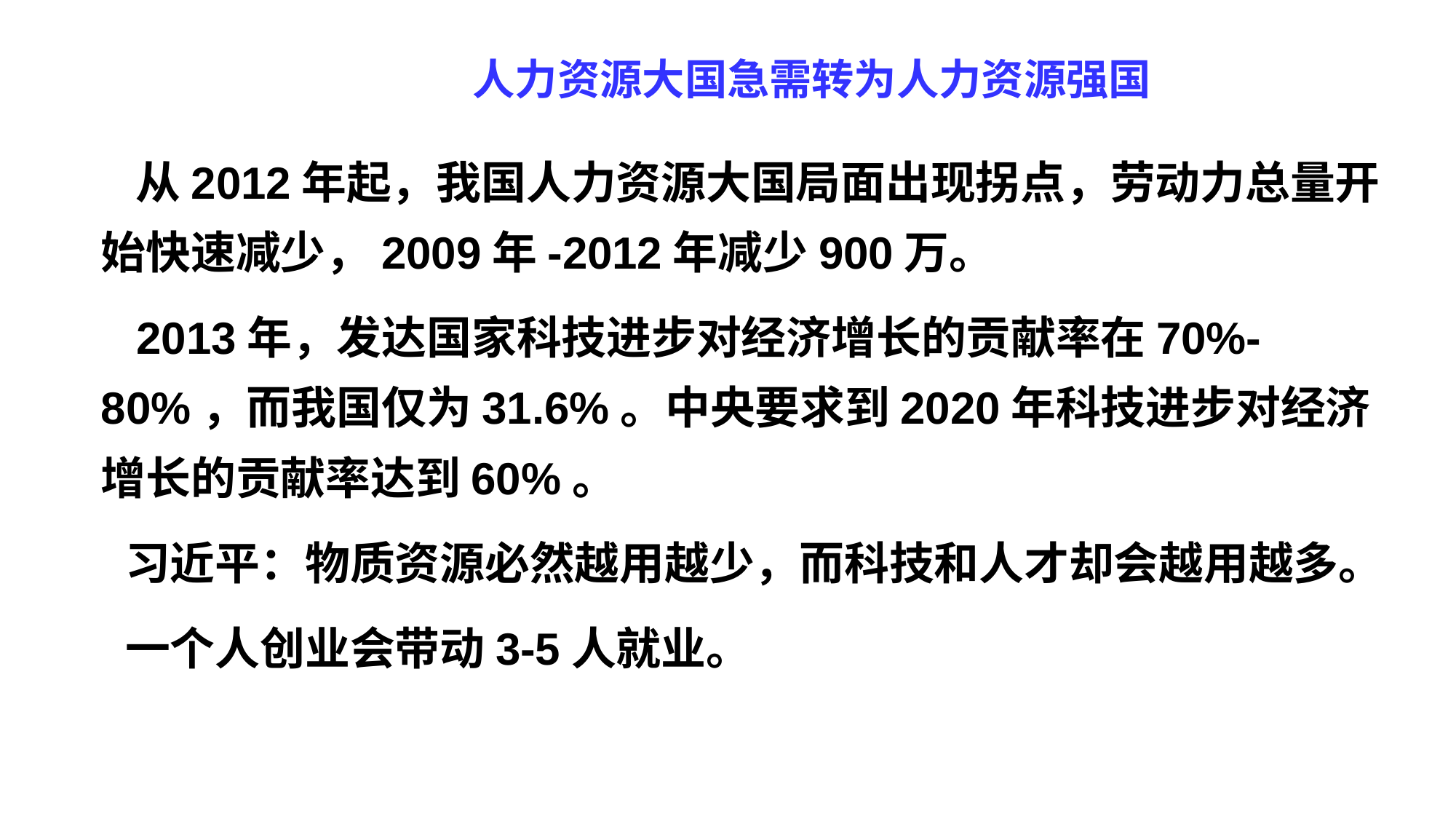

人力资源大国急需转为人力资源强国

     从2012年起，我国人力资源大国局面出现拐点，劳动力总量开始快速减少，2009年-2012年减少900万。
     2013年，发达国家科技进步对经济增长的贡献率在70%-80%，而我国仅为31.6%。中央要求到2020年科技进步对经济增长的贡献率达到60%。
    习近平：物质资源必然越用越少，而科技和人才却会越用越多。
    一个人创业会带动3-5人就业。